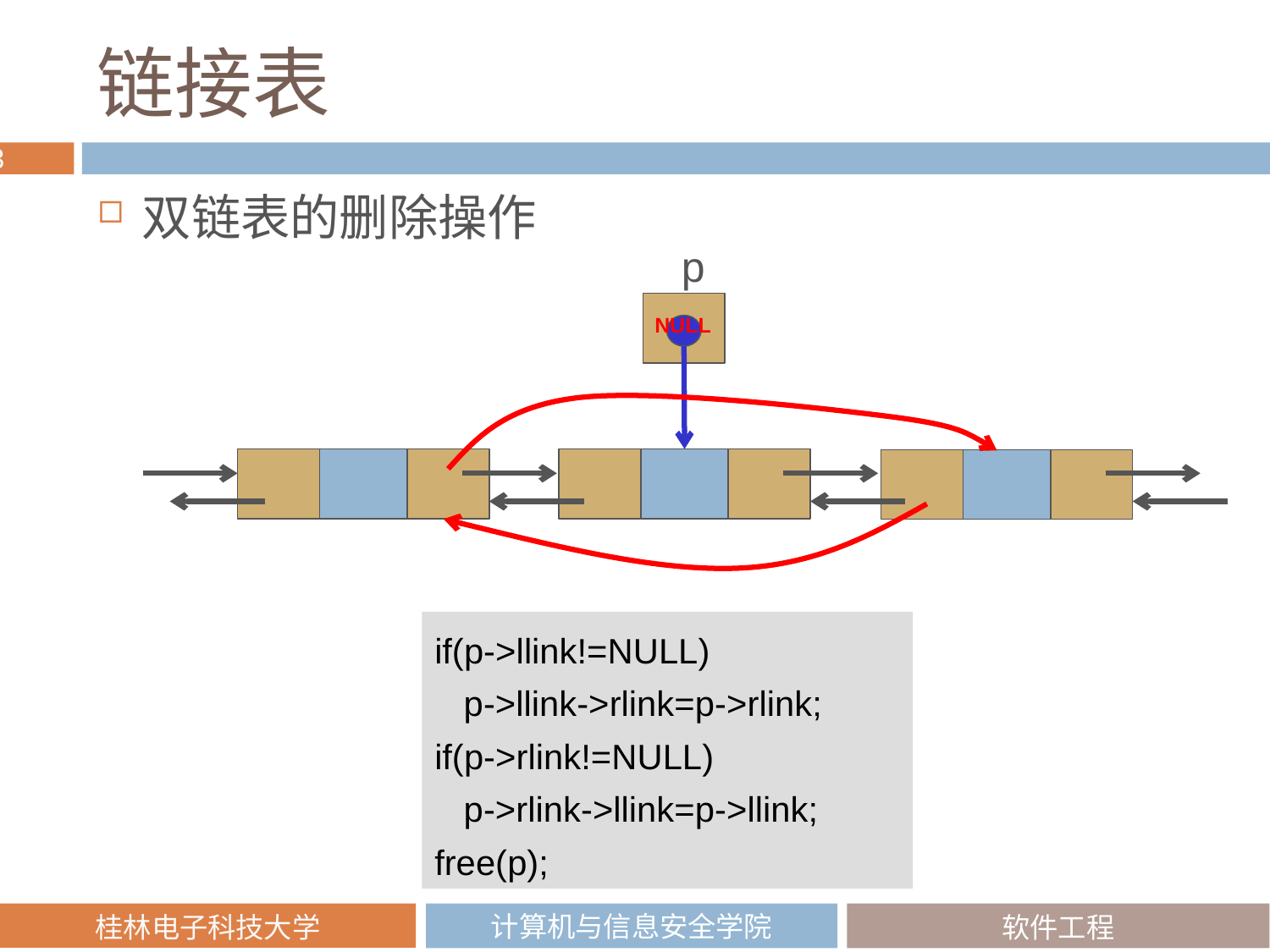

# 链接表
双链表的删除操作
p

NULL

if(p->llink!=NULL)
   p->llink->rlink=p->rlink;
if(p->rlink!=NULL)
   p->rlink->llink=p->llink;
free(p);